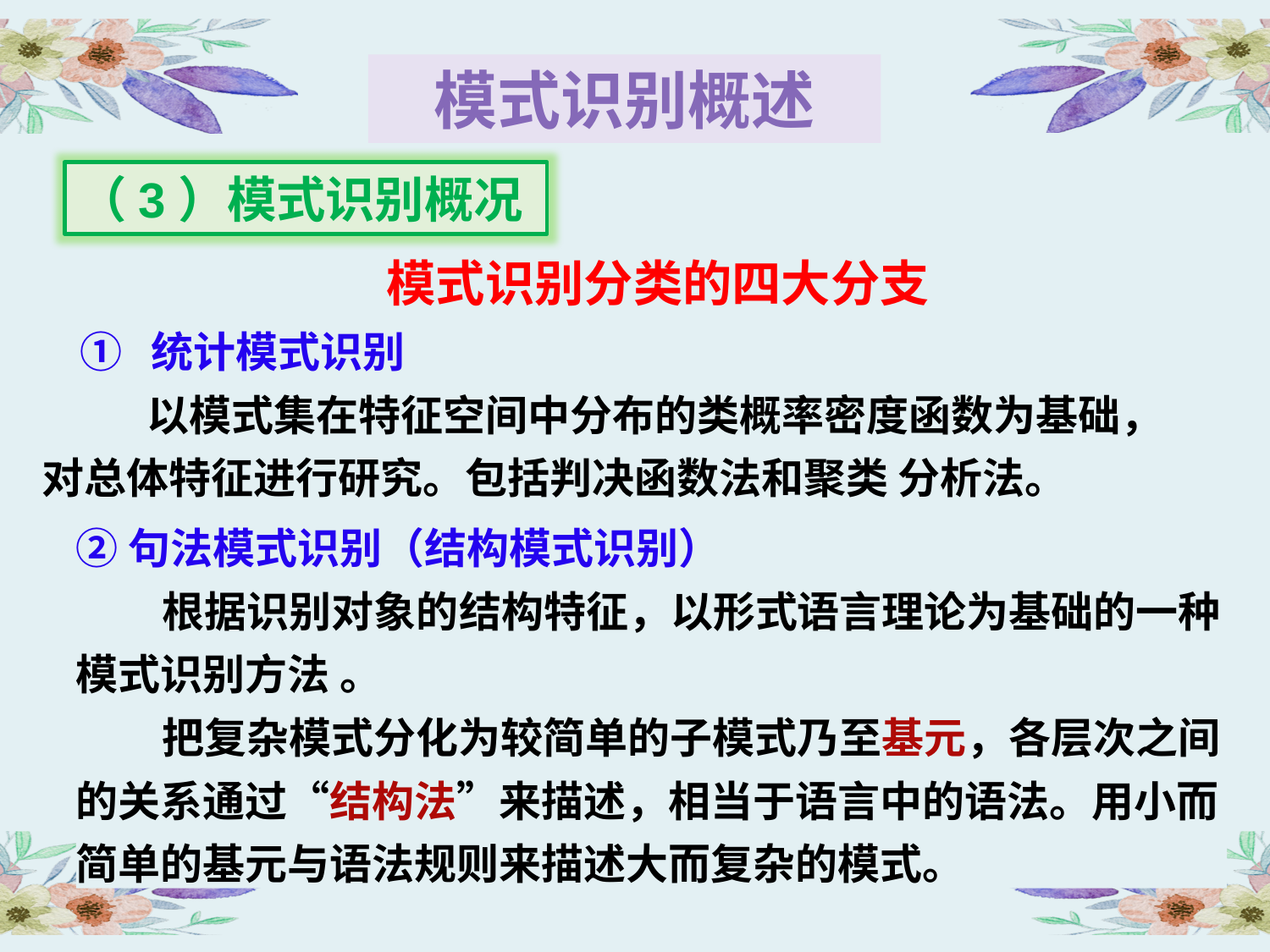

模式识别概述
（3）模式识别概况
 模式识别分类的四大分支
    ①  统计模式识别
          以模式集在特征空间中分布的类概率密度函数为基础，对总体特征进行研究。包括判决函数法和聚类 分析法。
②句法模式识别（结构模式识别）
        根据识别对象的结构特征，以形式语言理论为基础的一种模式识别方法 。
        把复杂模式分化为较简单的子模式乃至基元，各层次之间的关系通过“结构法”来描述，相当于语言中的语法。用小而简单的基元与语法规则来描述大而复杂的模式。